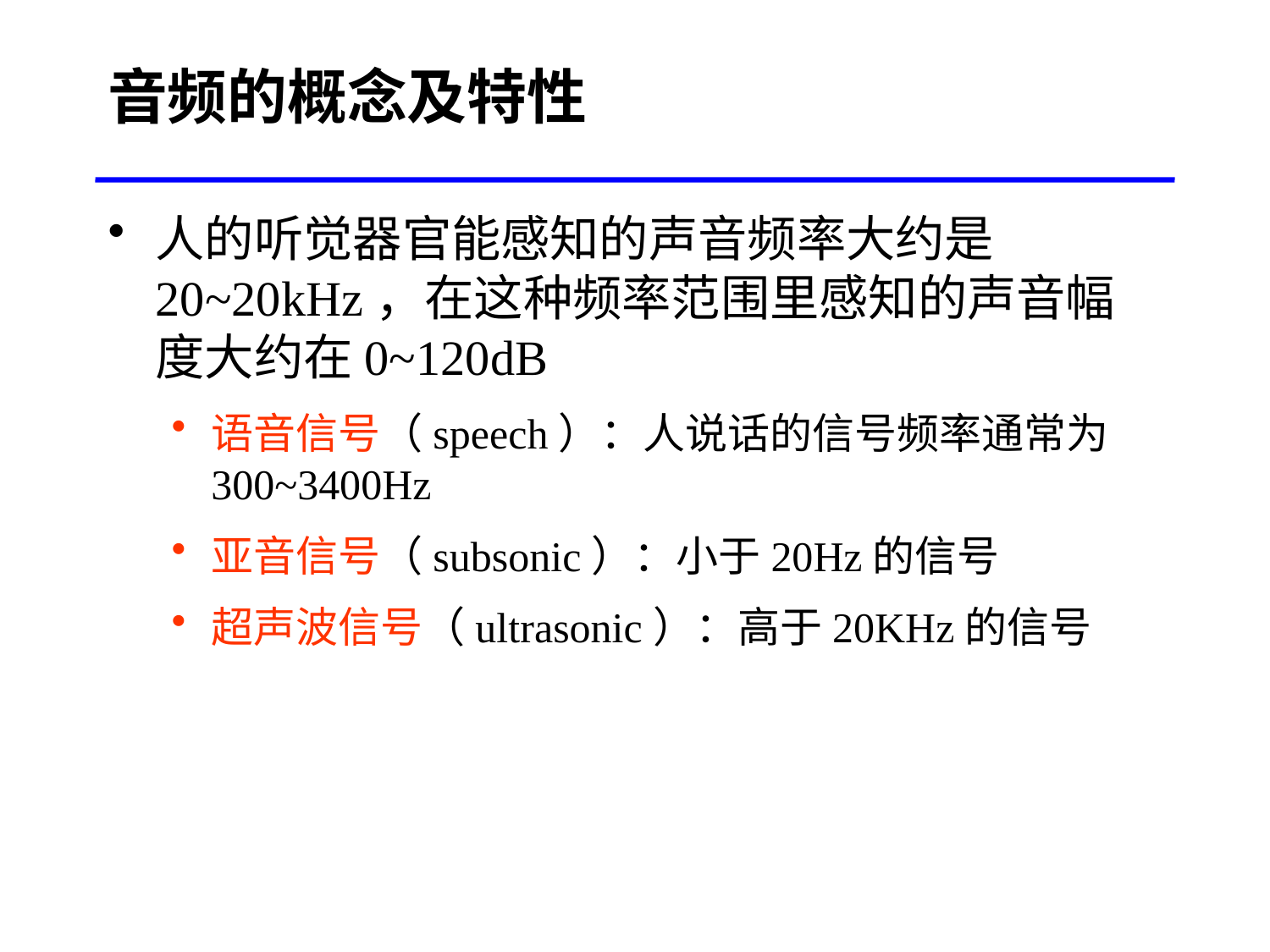

人的听觉器官能感知的声音频率大约是20~20kHz，在这种频率范围里感知的声音幅度大约在0~120dB
语音信号（speech）：人说话的信号频率通常为300~3400Hz
亚音信号（subsonic）：小于20Hz的信号
超声波信号（ultrasonic）：高于20KHz的信号
音频的概念及特性